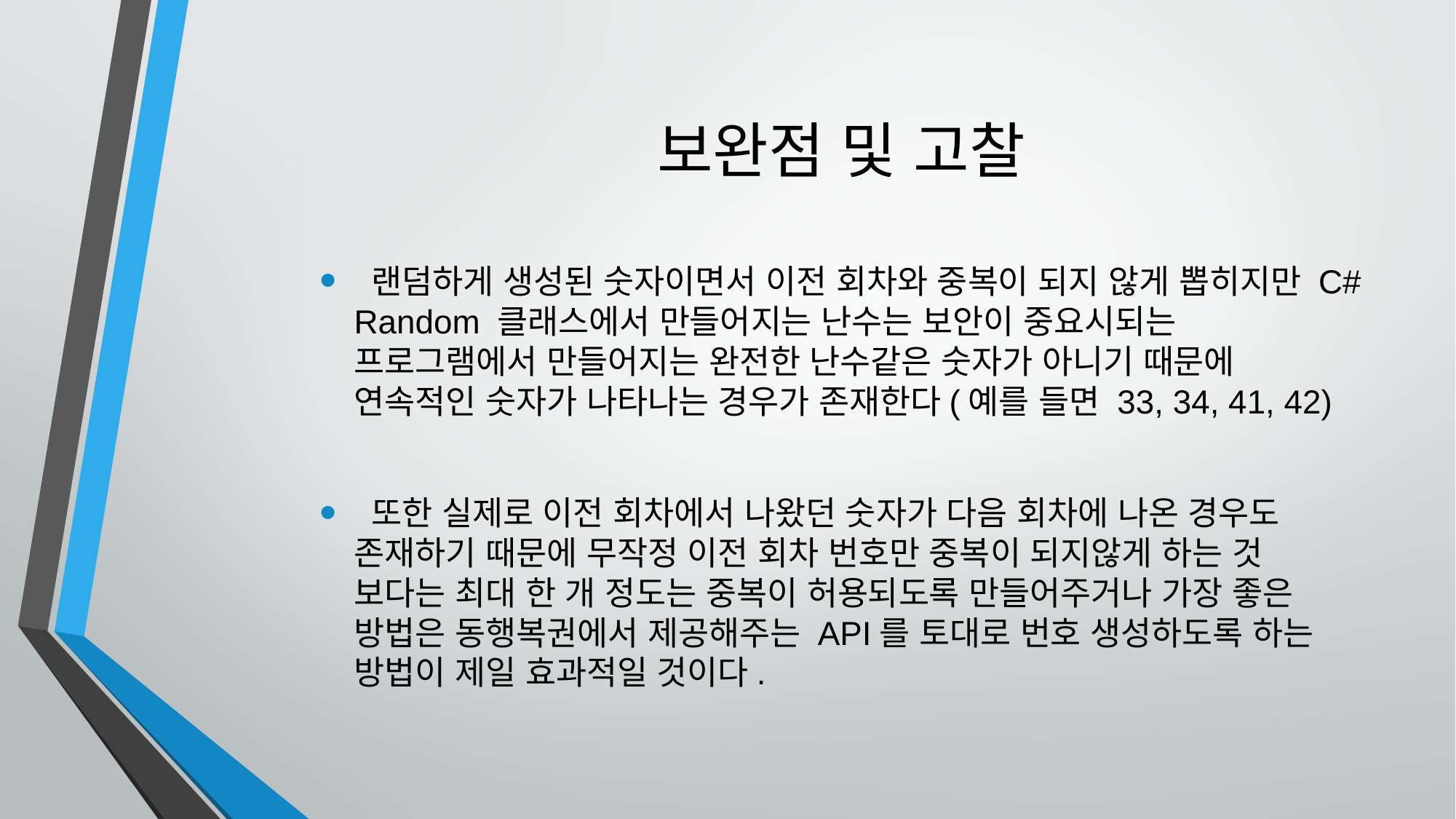

# 보완점 및 고찰
 랜덤하게 생성된 숫자이면서 이전 회차와 중복이 되지 않게 뽑히지만 C# Random 클래스에서 만들어지는 난수는 보안이 중요시되는 프로그램에서 만들어지는 완전한 난수같은 숫자가 아니기 때문에 연속적인 숫자가 나타나는 경우가 존재한다(예를 들면 33, 34, 41, 42)

 또한 실제로 이전 회차에서 나왔던 숫자가 다음 회차에 나온 경우도 존재하기 때문에 무작정 이전 회차 번호만 중복이 되지않게 하는 것 보다는 최대 한 개 정도는 중복이 허용되도록 만들어주거나 가장 좋은 방법은 동행복권에서 제공해주는 API를 토대로 번호 생성하도록 하는 방법이 제일 효과적일 것이다.